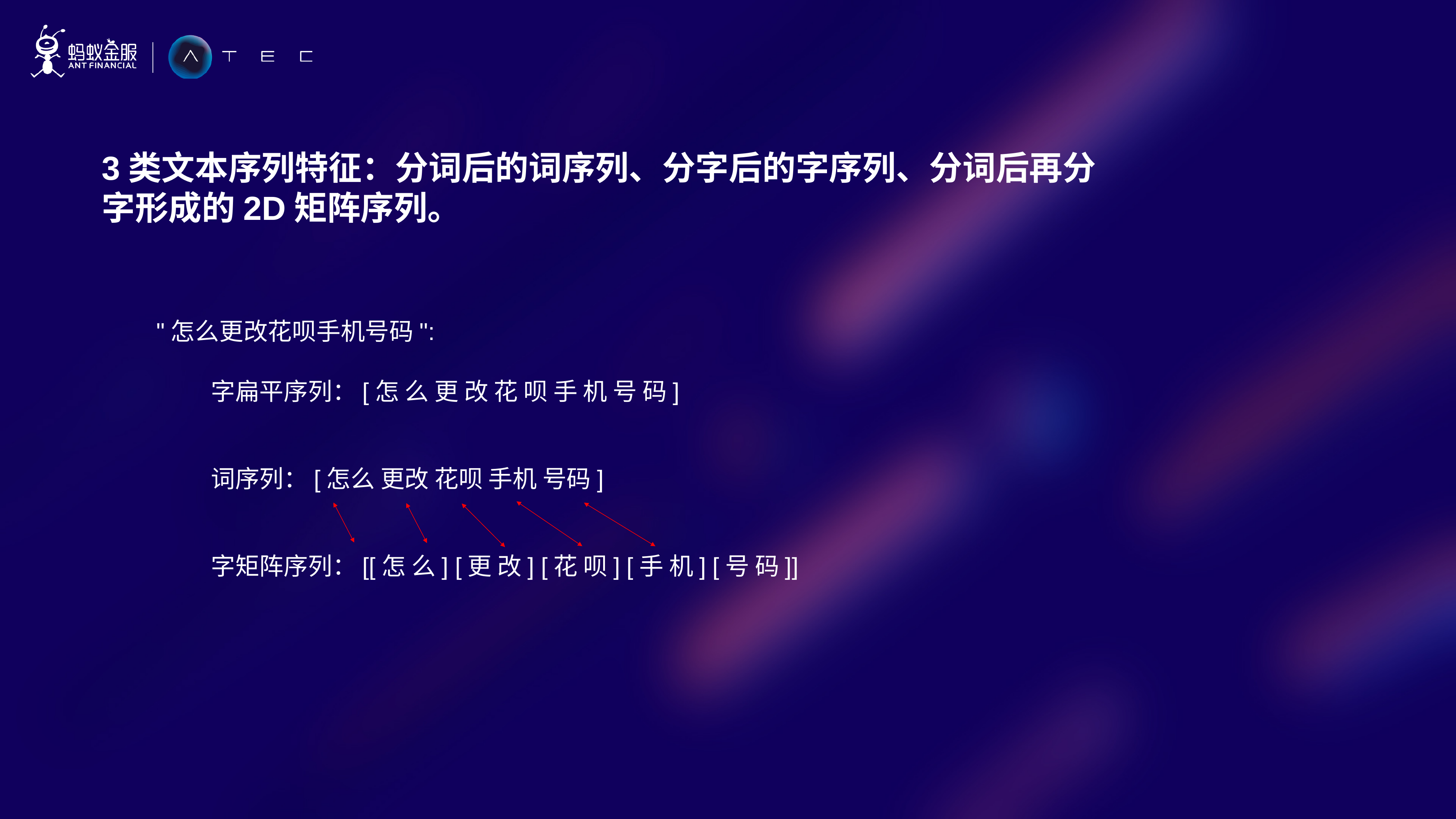

3类文本序列特征：分词后的词序列、分字后的字序列、分词后再分字形成的2D矩阵序列。

	"怎么更改花呗手机号码":

	字扁平序列：[怎 么 更 改 花 呗 手 机 号 码]

	词序列：[怎么 更改 花呗 手机 号码]

	字矩阵序列：[[怎 么] [更 改] [花 呗] [手 机] [号 码]]